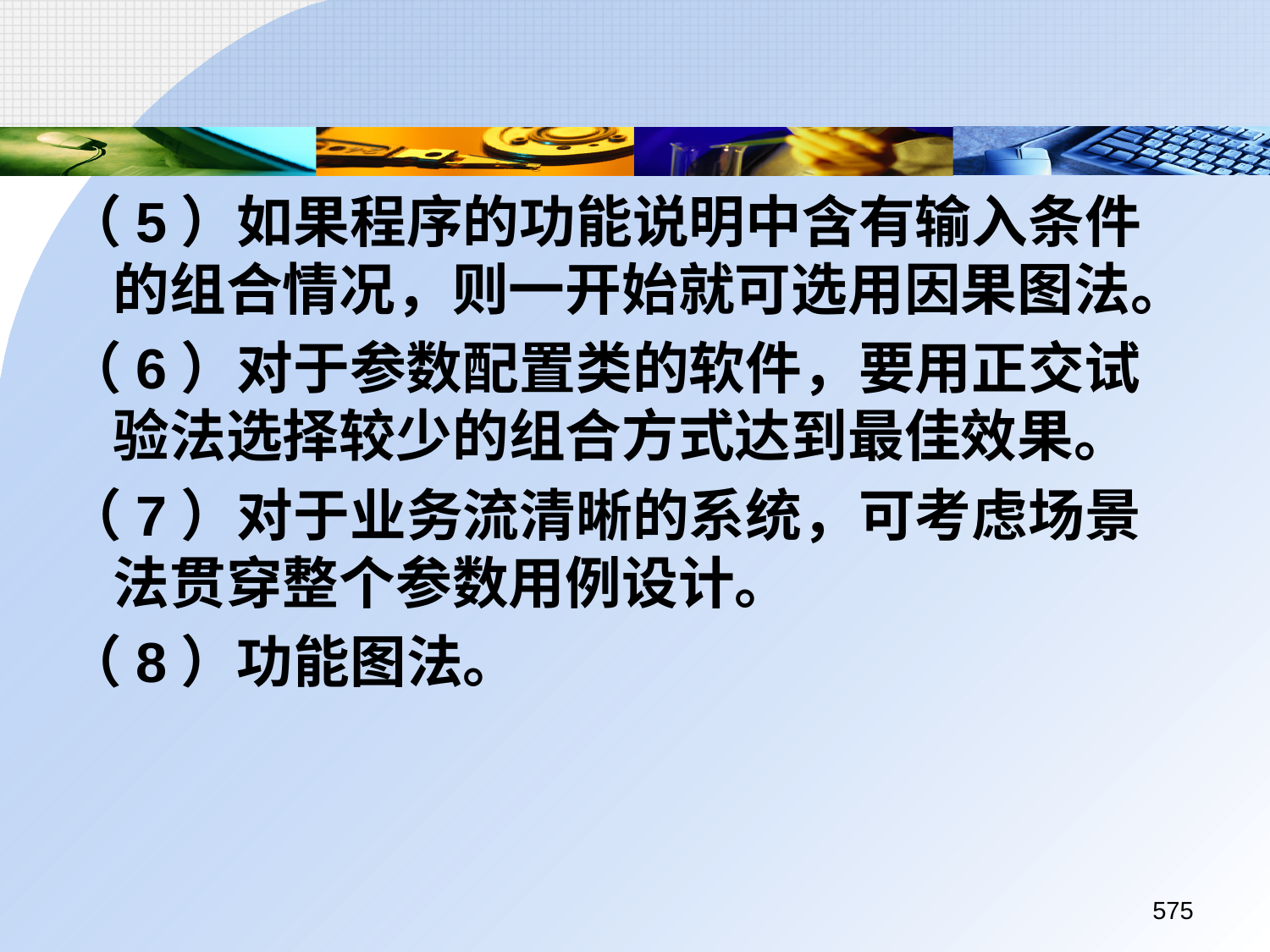

（5）如果程序的功能说明中含有输入条件的组合情况，则一开始就可选用因果图法。
（6）对于参数配置类的软件，要用正交试验法选择较少的组合方式达到最佳效果。
（7）对于业务流清晰的系统，可考虑场景法贯穿整个参数用例设计。
（8）功能图法。

575